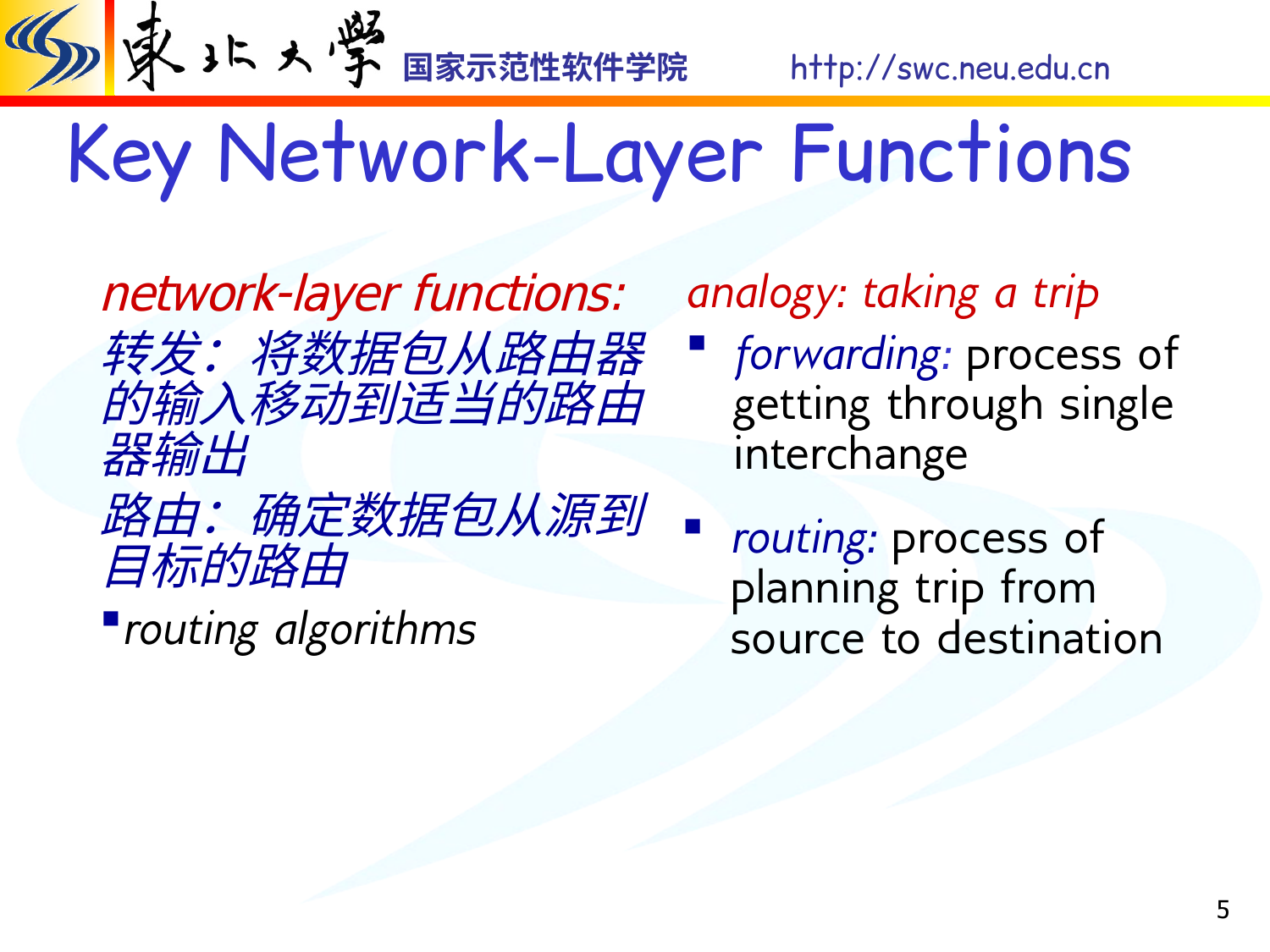

# Key Network-Layer Functions
analogy: taking a trip
forwarding: process of getting through single interchange

network-layer functions:
转发：将数据包从路由器的输入移动到适当的路由器输出
路由：确定数据包从源到目标的路由
routing algorithms

routing: process of planning trip from source to destination

5